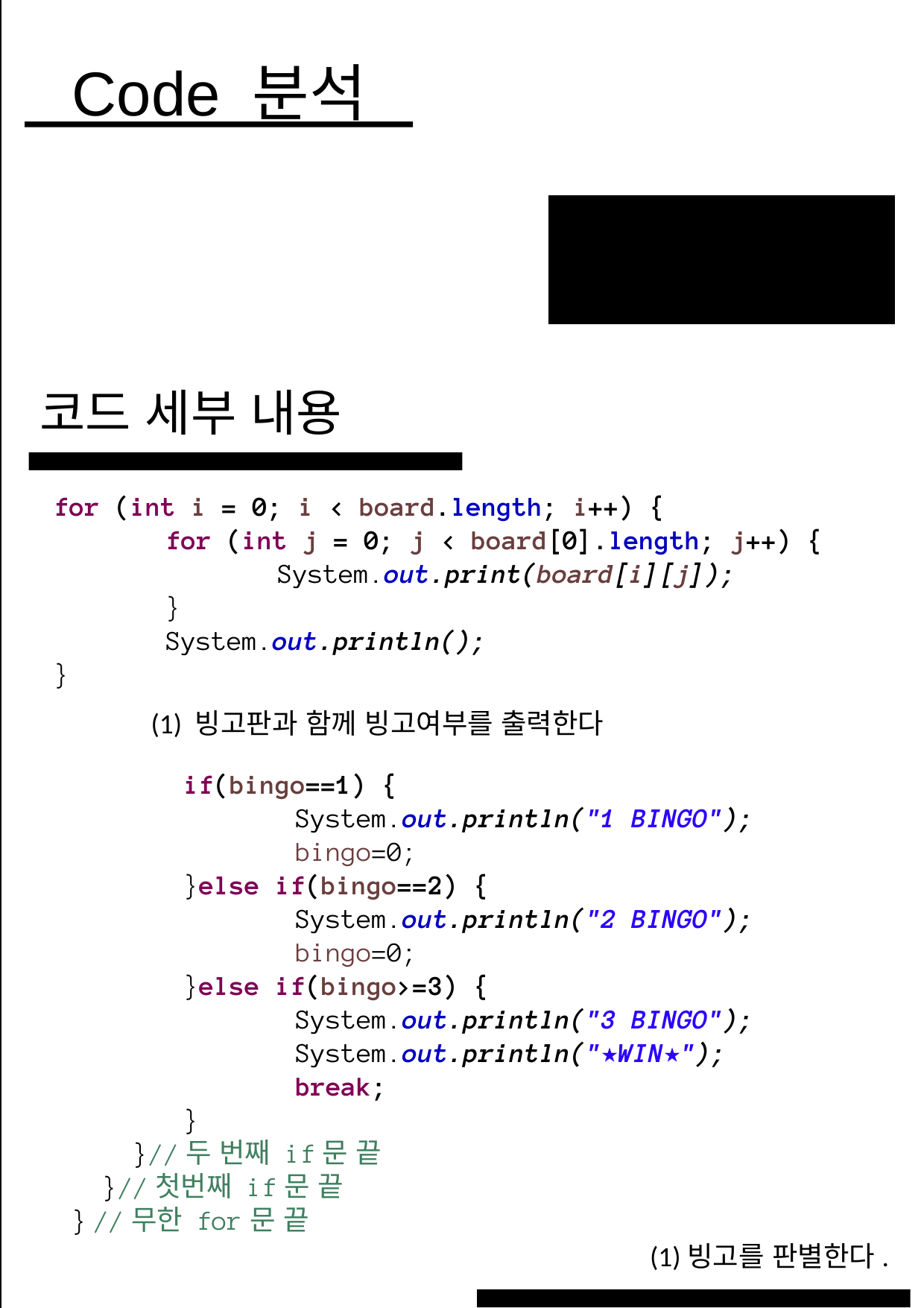

Code 분석

코드 세부 내용
WHAT WE DO?

for (int i = 0; i < board.length; i++) {
	for (int j = 0; j < board[0].length; j++) {
		System.out.print(board[i][j]);
	}
	System.out.println();
}

(1) 빙고판과 함께 빙고여부를 출력한다

if(bingo==1) {
	System.out.println("1 BINGO");
	bingo=0;
}else if(bingo==2) {
	System.out.println("2 BINGO");
	bingo=0;
}else if(bingo>=3) {
	System.out.println("3 BINGO");
	System.out.println("★WIN★");
	break;
}
    }//두 번째 if문 끝
  }//첫번째 if문 끝
} //무한 for문 끝
31

(1)빙고를 판별한다.